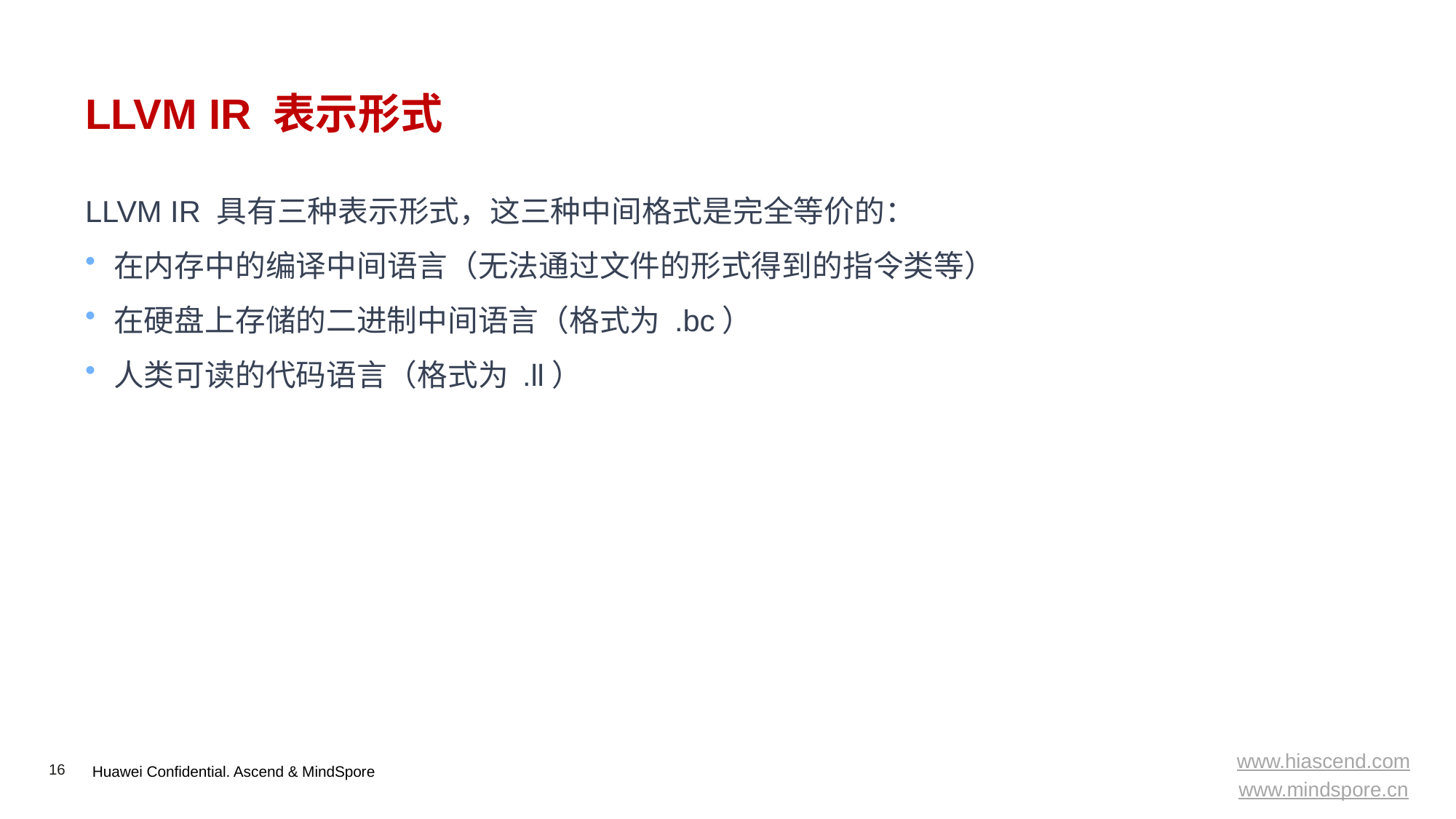

# LLVM IR 表示形式
LLVM IR 具有三种表示形式，这三种中间格式是完全等价的：
在内存中的编译中间语言（无法通过文件的形式得到的指令类等）
在硬盘上存储的二进制中间语言（格式为 .bc）
人类可读的代码语言（格式为 .ll）